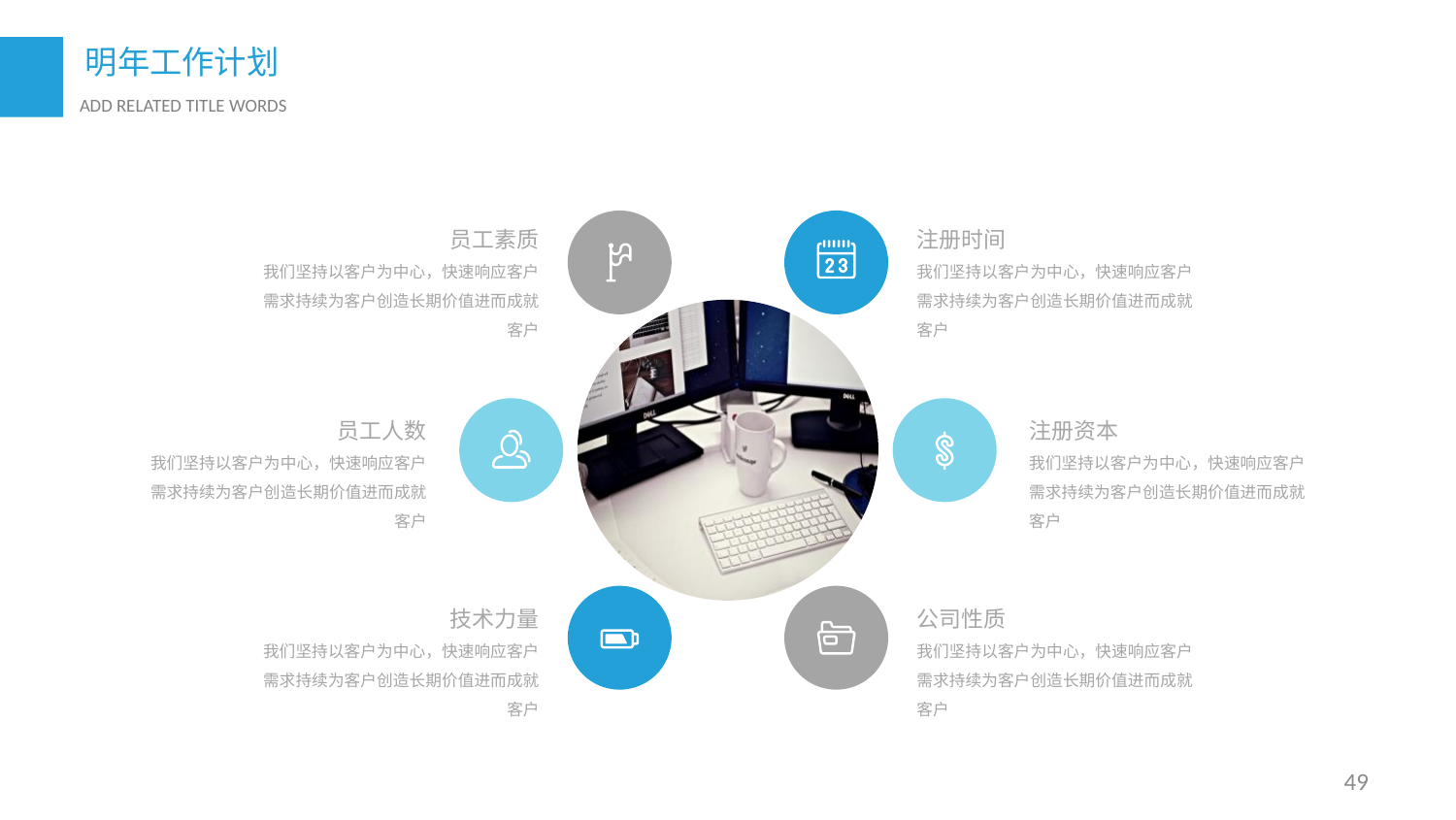

员工素质
我们坚持以客户为中心，快速响应客户需求持续为客户创造长期价值进而成就客户
注册时间
我们坚持以客户为中心，快速响应客户需求持续为客户创造长期价值进而成就客户

员工人数
我们坚持以客户为中心，快速响应客户需求持续为客户创造长期价值进而成就客户

注册资本
我们坚持以客户为中心，快速响应客户需求持续为客户创造长期价值进而成就客户

技术力量
我们坚持以客户为中心，快速响应客户需求持续为客户创造长期价值进而成就客户
公司性质
我们坚持以客户为中心，快速响应客户需求持续为客户创造长期价值进而成就客户
49